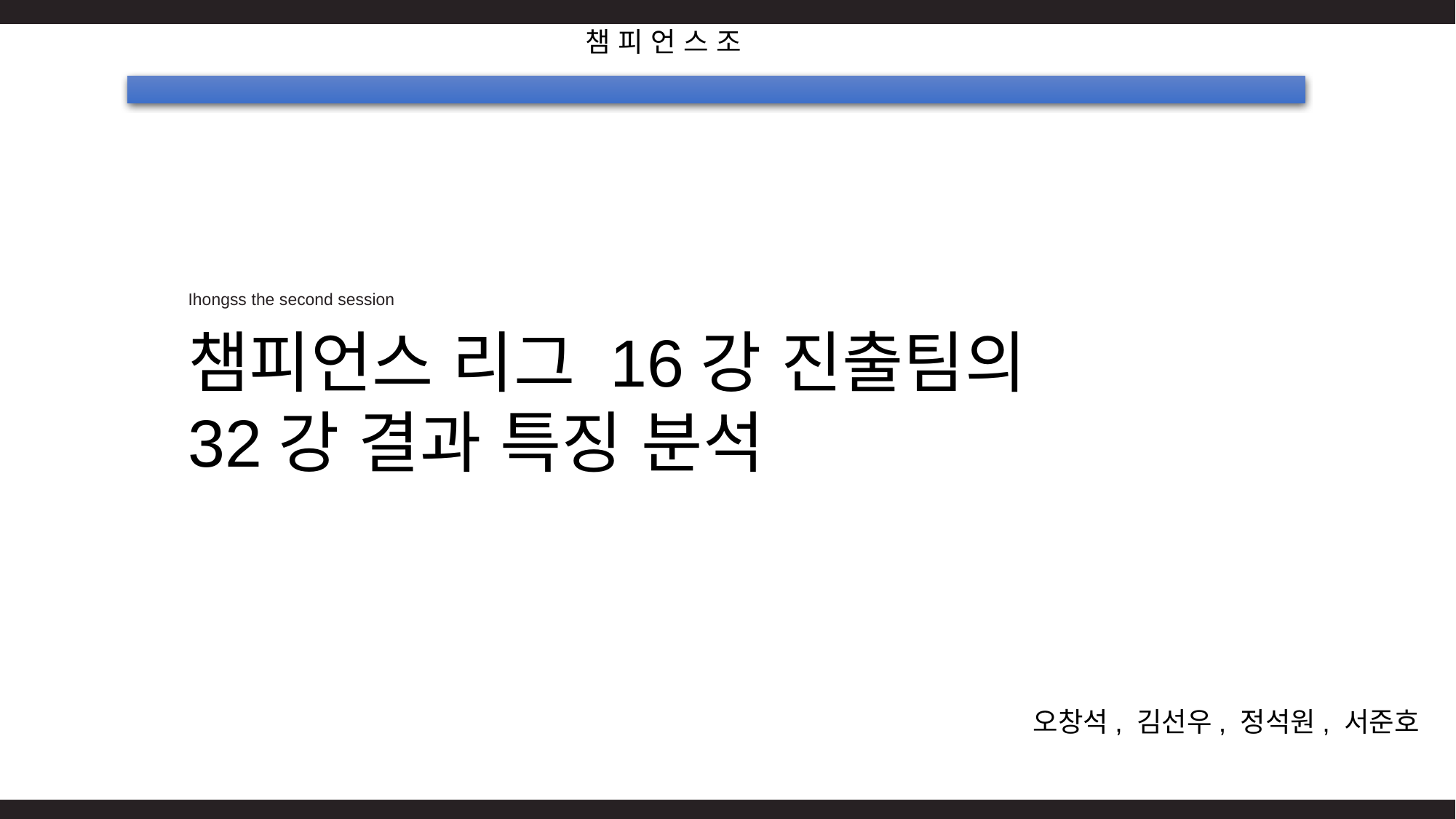

챔 피 언 스 조

Ihongss the second session
챔피언스 리그 16강 진출팀의 32강 결과 특징 분석
오창석, 김선우, 정석원, 서준호